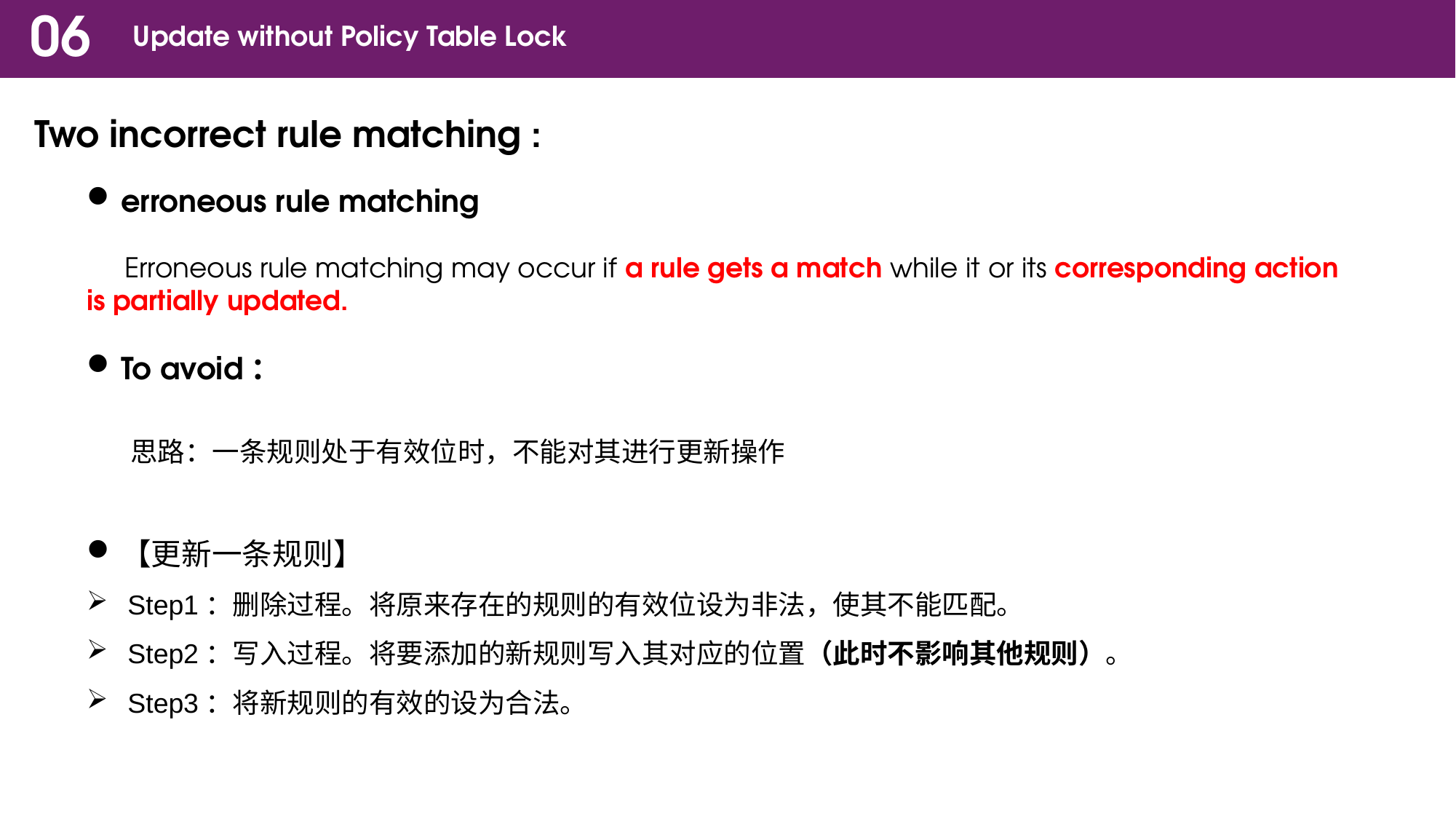

06
 Update without Policy Table Lock
Two incorrect rule matching :
erroneous rule matching

     Erroneous rule matching may occur if a rule gets a match while it or its corresponding action is partially updated.

To avoid：

      思路：一条规则处于有效位时，不能对其进行更新操作

【更新一条规则】
Step1：删除过程。将原来存在的规则的有效位设为非法，使其不能匹配。
Step2：写入过程。将要添加的新规则写入其对应的位置（此时不影响其他规则）。
Step3：将新规则的有效的设为合法。